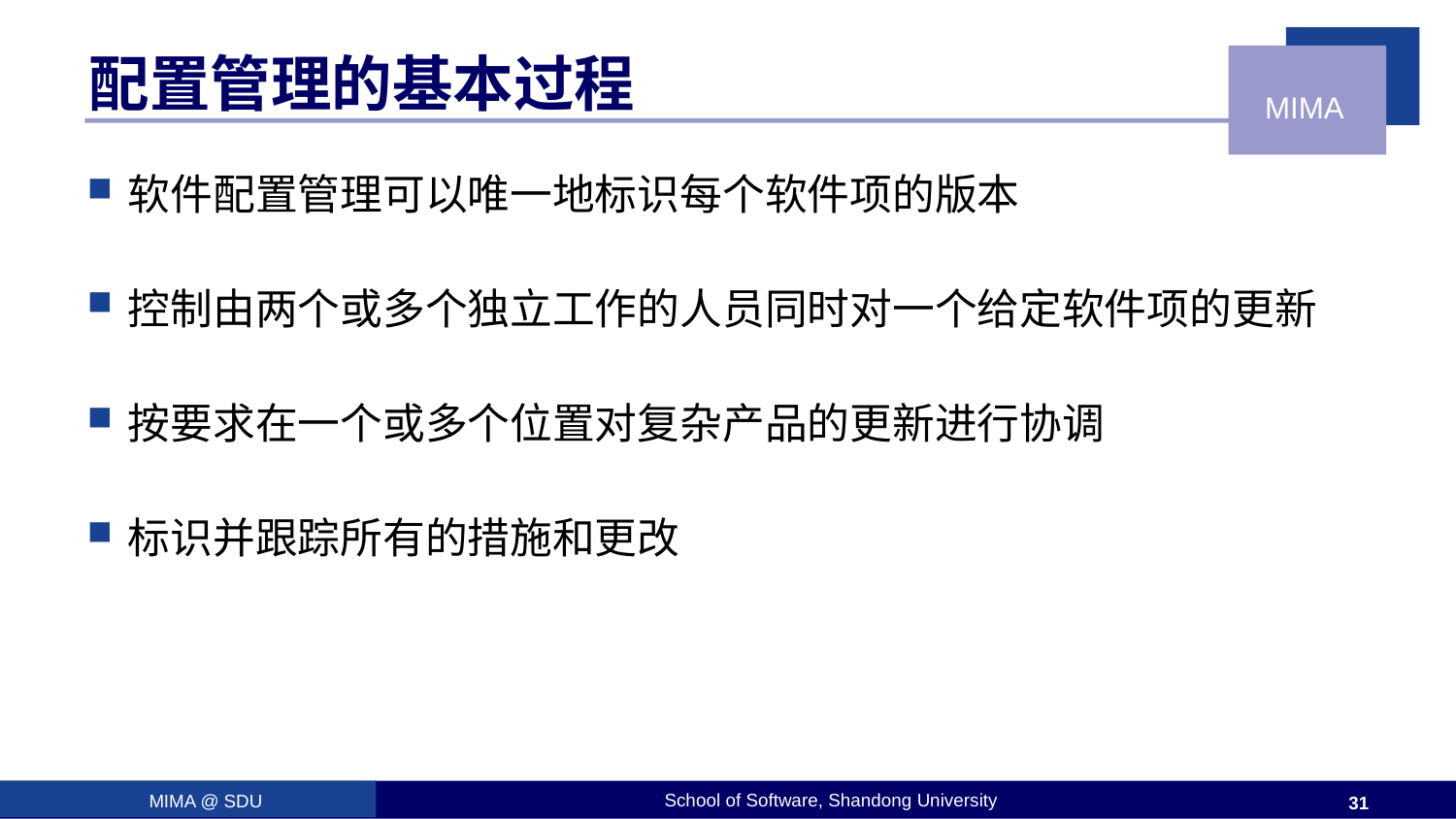

# 配置管理的基本过程
软件配置管理可以唯一地标识每个软件项的版本

控制由两个或多个独立工作的人员同时对一个给定软件项的更新

按要求在一个或多个位置对复杂产品的更新进行协调

标识并跟踪所有的措施和更改